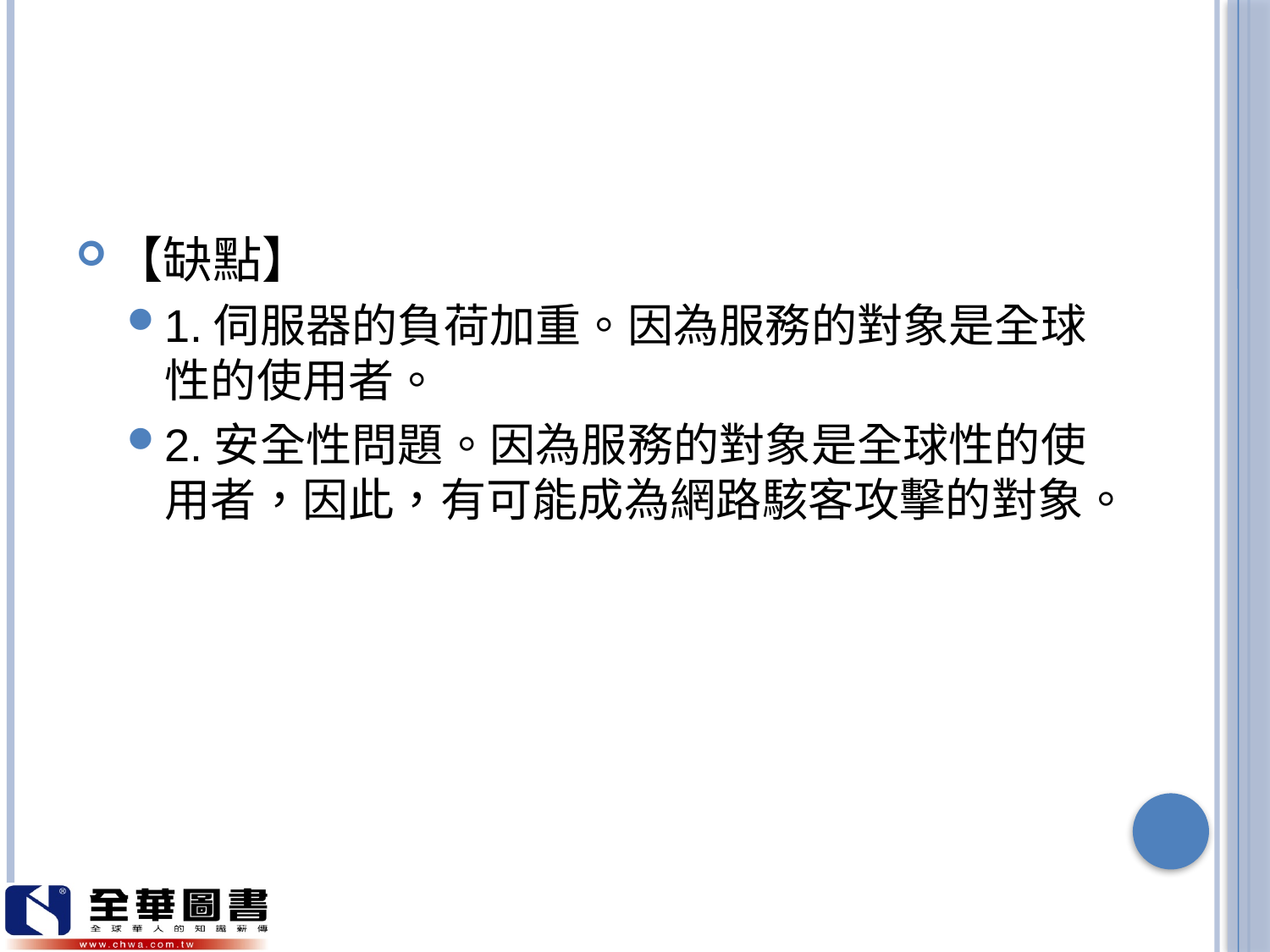

#
【缺點】
1.伺服器的負荷加重。因為服務的對象是全球性的使用者。
2.安全性問題。因為服務的對象是全球性的使用者，因此，有可能成為網路駭客攻擊的對象。